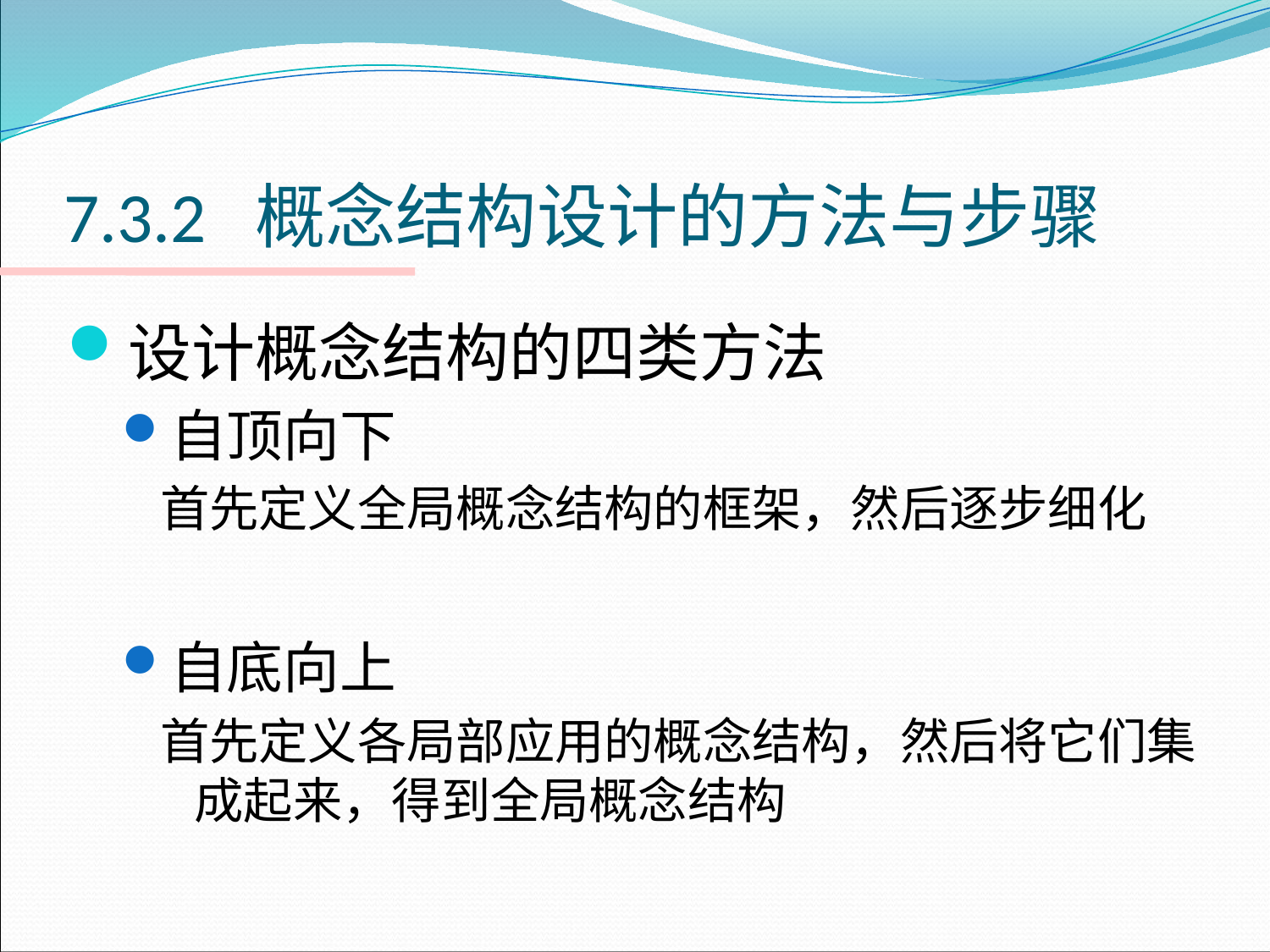

# 7.3.2  概念结构设计的方法与步骤
设计概念结构的四类方法
自顶向下
首先定义全局概念结构的框架，然后逐步细化

自底向上
首先定义各局部应用的概念结构，然后将它们集成起来，得到全局概念结构

701